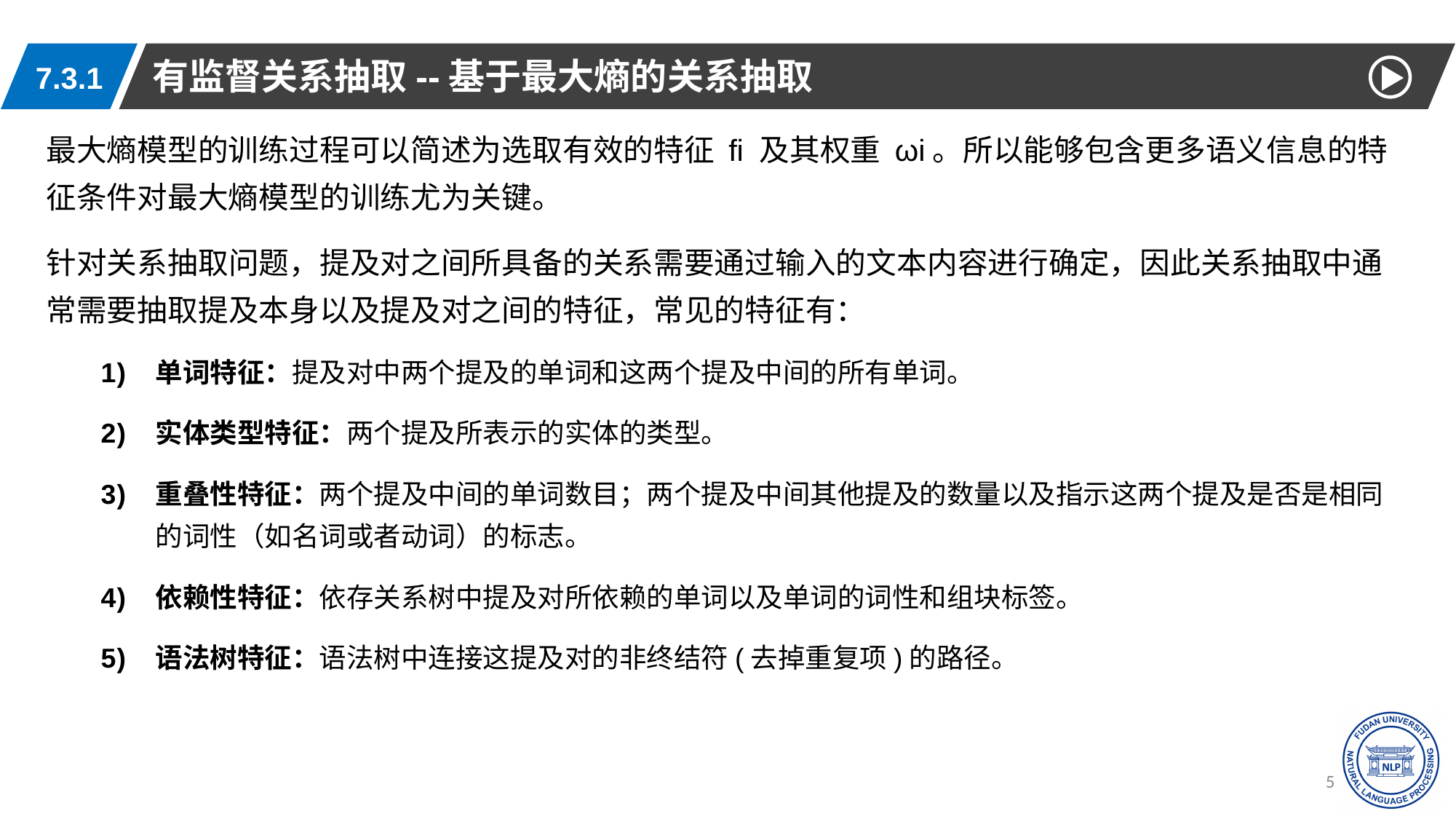

有监督关系抽取--基于最大熵的关系抽取
7.3.1

最大熵模型的训练过程可以简述为选取有效的特征 fi 及其权重 ωi。所以能够包含更多语义信息的特征条件对最大熵模型的训练尤为关键。
针对关系抽取问题，提及对之间所具备的关系需要通过输入的文本内容进行确定，因此关系抽取中通常需要抽取提及本身以及提及对之间的特征，常见的特征有：
单词特征：提及对中两个提及的单词和这两个提及中间的所有单词。
实体类型特征：两个提及所表示的实体的类型。
重叠性特征：两个提及中间的单词数目；两个提及中间其他提及的数量以及指示这两个提及是否是相同的词性（如名词或者动词）的标志。
依赖性特征：依存关系树中提及对所依赖的单词以及单词的词性和组块标签。
语法树特征：语法树中连接这提及对的非终结符(去掉重复项)的路径。

55